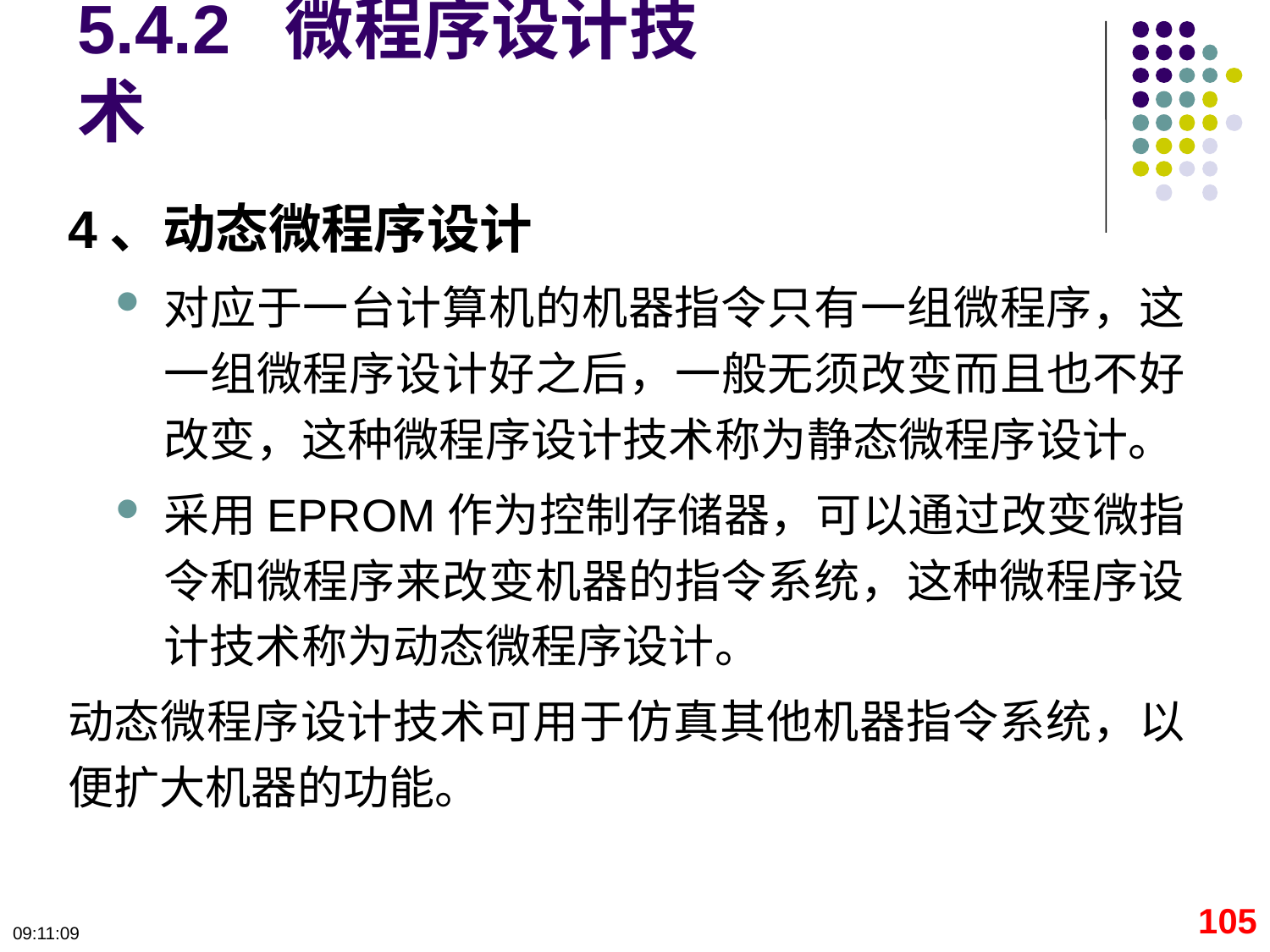

# 5.4.2  微程序设计技术
4、动态微程序设计
对应于一台计算机的机器指令只有一组微程序，这一组微程序设计好之后，一般无须改变而且也不好改变，这种微程序设计技术称为静态微程序设计。
采用EPROM作为控制存储器，可以通过改变微指令和微程序来改变机器的指令系统，这种微程序设计技术称为动态微程序设计。
动态微程序设计技术可用于仿真其他机器指令系统，以便扩大机器的功能。
105
09:11:09